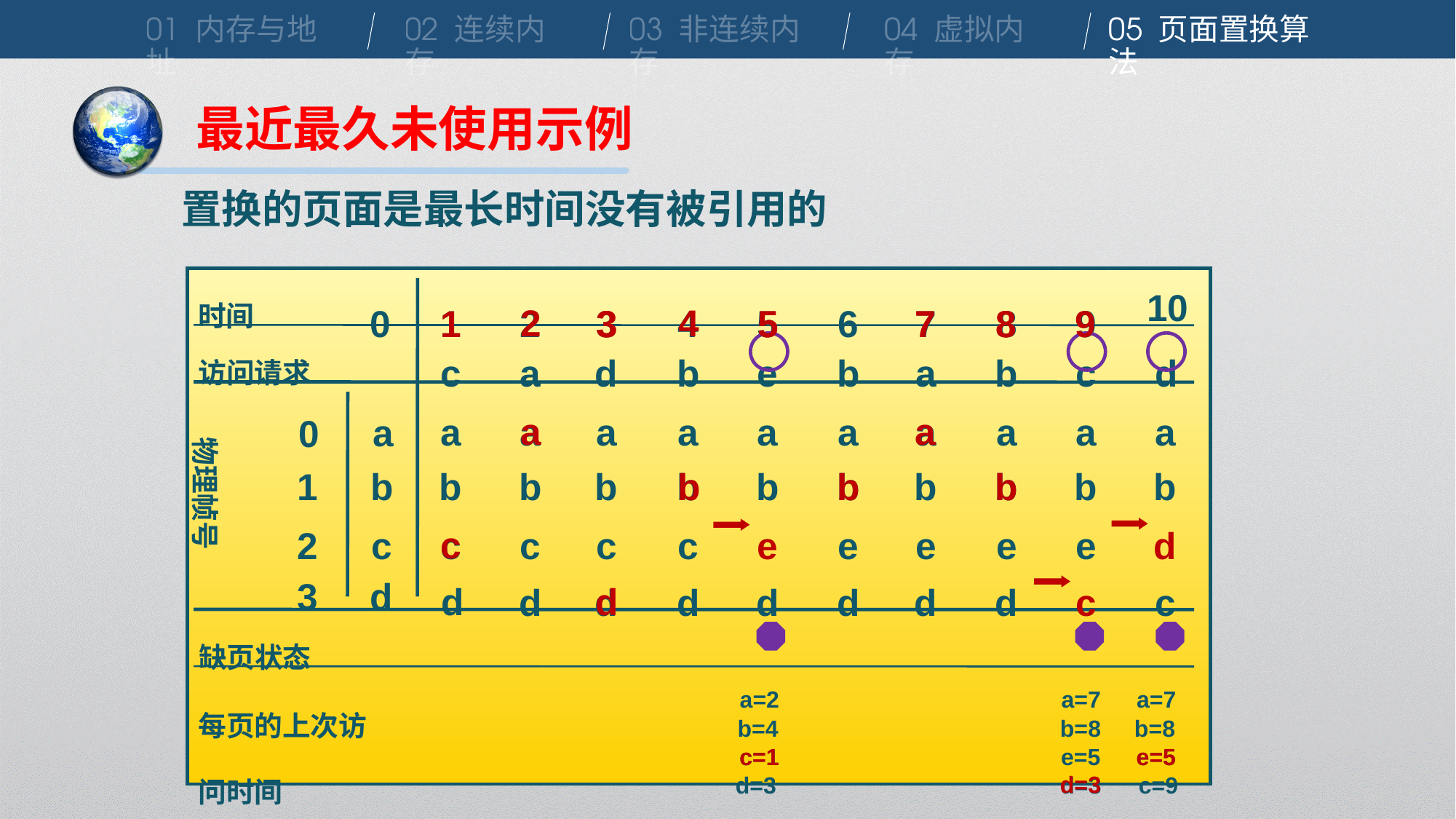

01 内存与地址
02 连续内存
03 非连续内存
04 虚拟内存
05 页面置换算法
最近最久未使用示例
置换的页面是最长时间没有被引用的
2
4
5
3
7
1
2
3
4
5
6
7
8
9
5
1
3
7
8
9
8
0
10
时间

c
a
d
b
e
b
a
b
c
d
访问请求

a
a
a
b
c
d
a
b
c
d
a
b
c
d
a
b
e

d
a
b
e
d
a
b
e
d
a
b
e
d
a
b
e
c

a
b
d

c
a
b
c
d
a
0
b
b
1
b
b
物理帧号
c
2
c
d
3
d
缺页状态
a=2
a=7
a=7
每页的上次访问时间
b=4
b=8
b=8
 c=1
 c=1
 e=5
 e=5
 e=5
d=3
d=3
d=3
c=9